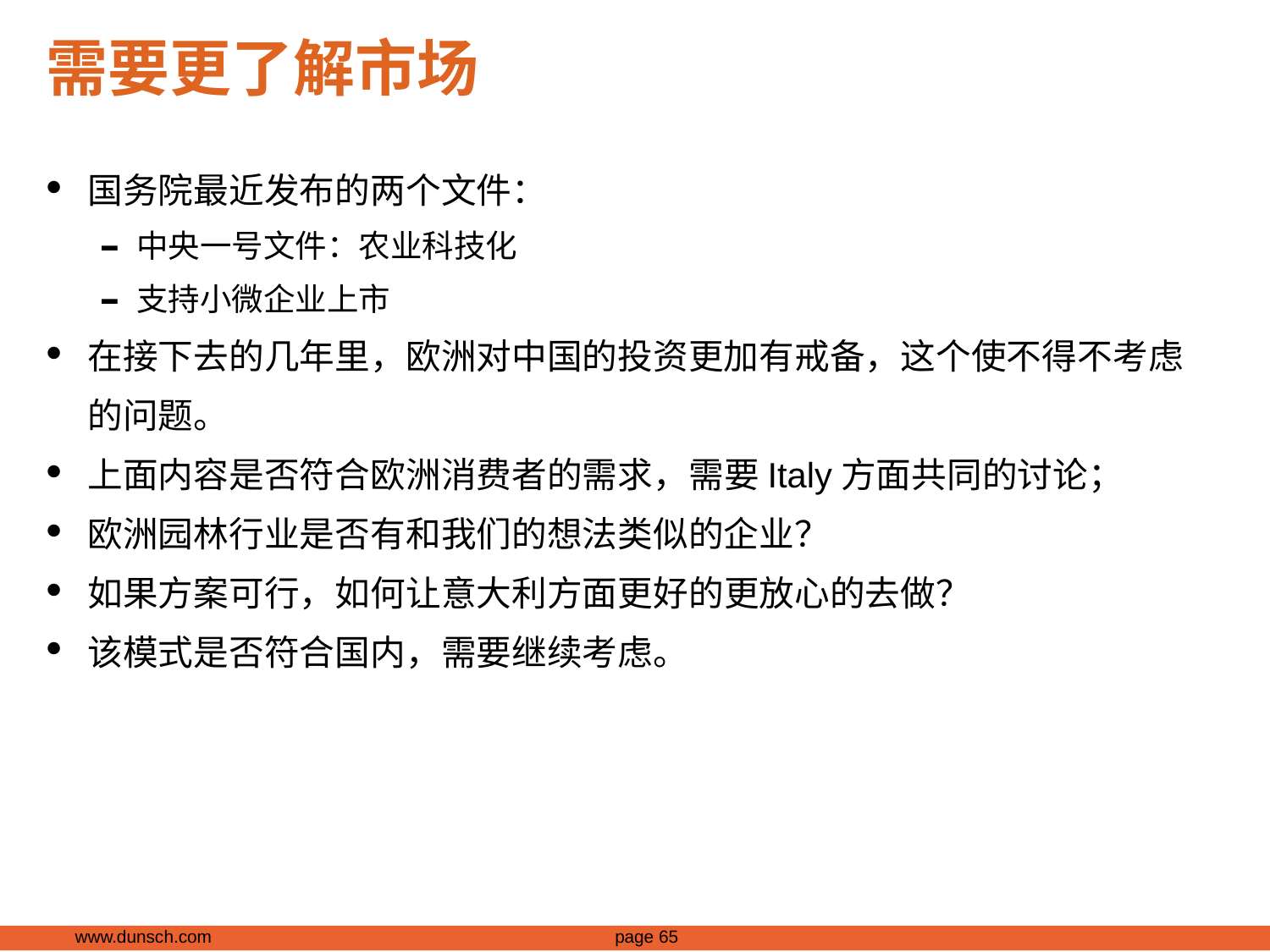

# 需要更了解市场
国务院最近发布的两个文件：
中央一号文件：农业科技化
支持小微企业上市
在接下去的几年里，欧洲对中国的投资更加有戒备，这个使不得不考虑的问题。
上面内容是否符合欧洲消费者的需求，需要Italy方面共同的讨论；
欧洲园林行业是否有和我们的想法类似的企业？
如果方案可行，如何让意大利方面更好的更放心的去做？
该模式是否符合国内，需要继续考虑。